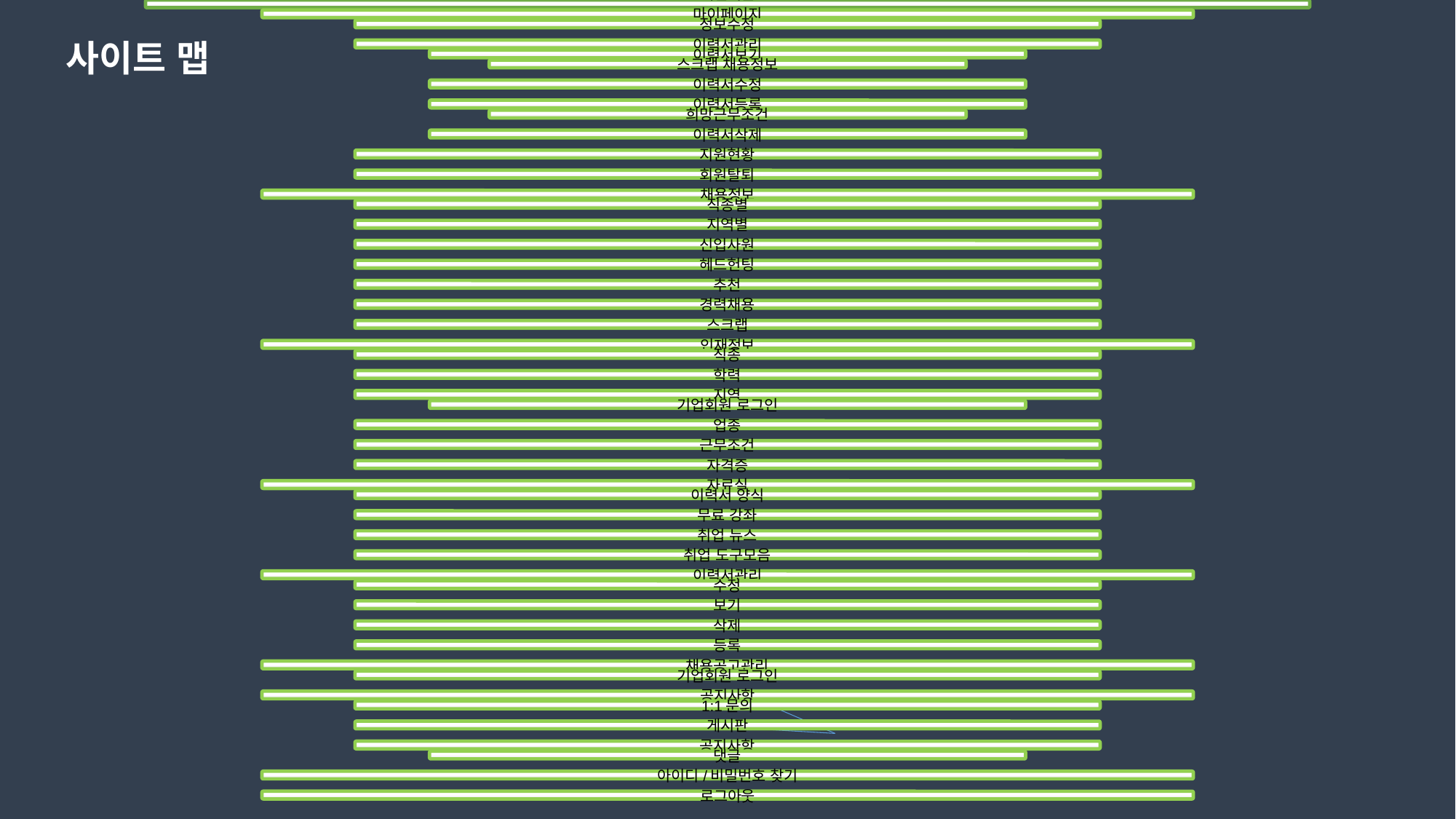

로그인
마이페이지
로그아웃
채용정보
자료실
이력서관리
채용공고관리
공지사항
아이디/비밀번호 찾기
정보수정
이력서관리
지원현황
회원탈퇴
이력서보기
이력서수정
이력서등록
이력서삭제
직종별
지역별
신입사원
헤드헌팅
추천
인재정보
경력채용
희망근무조건
직종
학력
지역
업종
근무조건
자격증
이력서 양식
무료 강좌
취업 뉴스
취업 도구모음
1:1문의
공지사항
게시판
스크랩
스크랩 채용정보
기업회원 로그인
수정
삭제
등록
기업회원 로그인
보기
댓글
사이트 맵